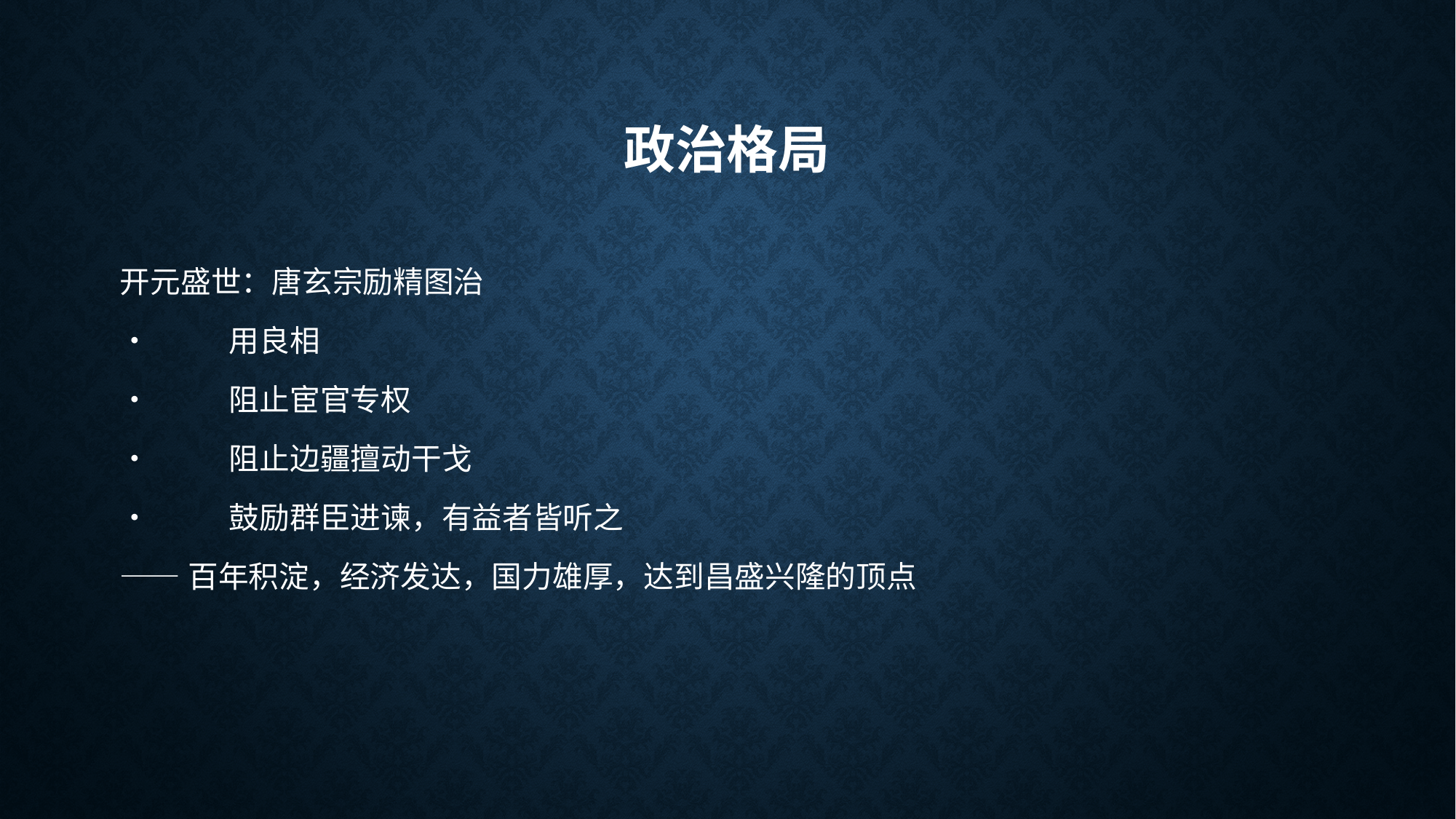

# 政治格局
开元盛世：唐玄宗励精图治
•	用良相
•	阻止宦官专权
•	阻止边疆擅动干戈
•	鼓励群臣进谏，有益者皆听之
——百年积淀，经济发达，国力雄厚，达到昌盛兴隆的顶点